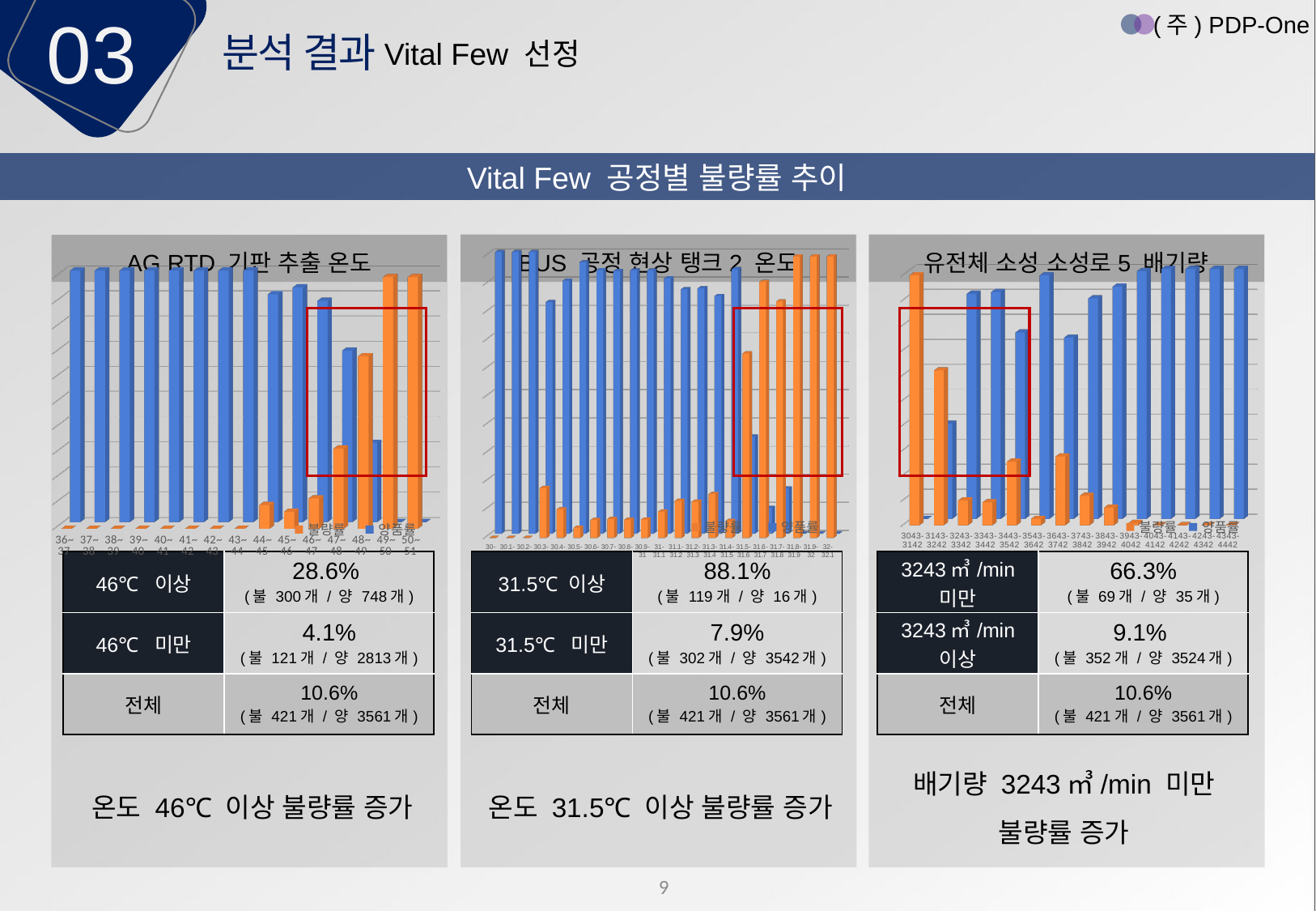

03
(주) PDP-One

분석 결과
Vital Few 선정
Vital Few 공정별 불량률 추이

AG RTD 기판 추출 온도
BUS 공정 현상 탱크2 온도
유전체 소성 소성로5 배기량

[unsupported chart]

[unsupported chart]

[unsupported chart]

| 46℃ 이상 | 28.6% (불 300개 / 양 748개) |
| --- | --- |
| 46℃ 미만 | 4.1% (불 121개 / 양 2813개) |
| 전체 | 10.6% (불 421개 / 양 3561개) |
| 31.5℃ 이상 | 88.1% (불 119개 / 양 16개) |
| --- | --- |
| 31.5℃ 미만 | 7.9% (불 302개 / 양 3542개) |
| 전체 | 10.6% (불 421개 / 양 3561개) |
| 3243㎥/min 미만 | 66.3% (불 69개 / 양 35개) |
| --- | --- |
| 3243㎥/min 이상 | 9.1% (불 352개 / 양 3524개) |
| 전체 | 10.6% (불 421개 / 양 3561개) |
온도 46℃ 이상 불량률 증가
온도 31.5℃ 이상 불량률 증가
배기량 3243㎥/min 미만
불량률 증가
9